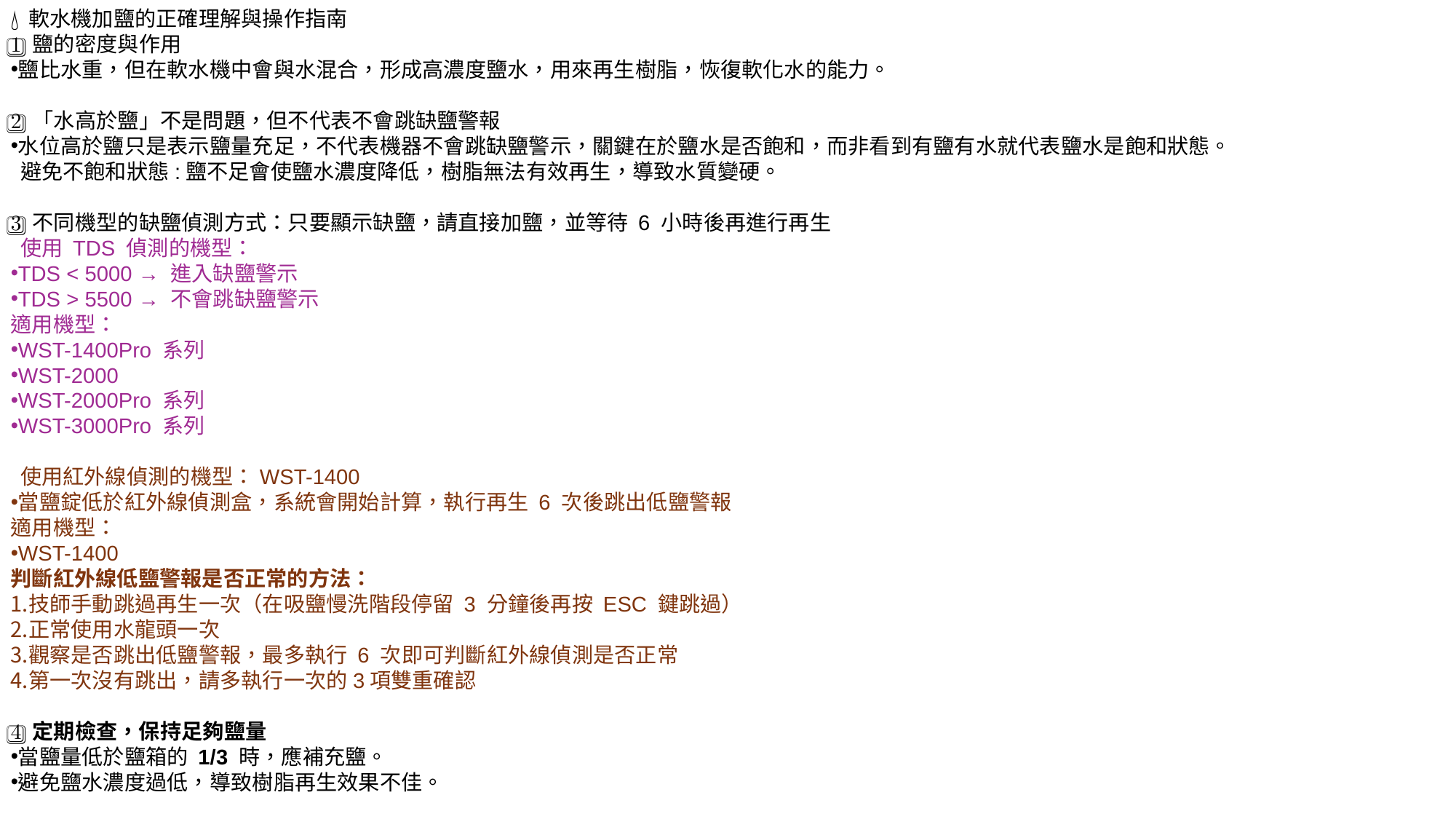

💧 軟水機加鹽的正確理解與操作指南
1️⃣ 鹽的密度與作用
鹽比水重，但在軟水機中會與水混合，形成高濃度鹽水，用來再生樹脂，恢復軟化水的能力。

2️⃣ 「水高於鹽」不是問題，但不代表不會跳缺鹽警報
水位高於鹽只是表示鹽量充足，不代表機器不會跳缺鹽警示，關鍵在於鹽水是否飽和，而非看到有鹽有水就代表鹽水是飽和狀態。
 避免不飽和狀態:鹽不足會使鹽水濃度降低，樹脂無法有效再生，導致水質變硬。

3️⃣ 不同機型的缺鹽偵測方式：只要顯示缺鹽，請直接加鹽，並等待 6 小時後再進行再生
 使用 TDS 偵測的機型：
TDS < 5000 → 進入缺鹽警示
TDS > 5500 → 不會跳缺鹽警示
適用機型：
WST-1400Pro 系列
WST-2000
WST-2000Pro 系列
WST-3000Pro 系列

 使用紅外線偵測的機型：WST-1400
當鹽錠低於紅外線偵測盒，系統會開始計算，執行再生 6 次後跳出低鹽警報
適用機型：
WST-1400
判斷紅外線低鹽警報是否正常的方法：
技師手動跳過再生一次（在吸鹽慢洗階段停留 3 分鐘後再按 ESC 鍵跳過）
正常使用水龍頭一次
觀察是否跳出低鹽警報，最多執行 6 次即可判斷紅外線偵測是否正常
第一次沒有跳出，請多執行一次的3項雙重確認

4️⃣ 定期檢查，保持足夠鹽量
當鹽量低於鹽箱的 1/3 時，應補充鹽。
避免鹽水濃度過低，導致樹脂再生效果不佳。